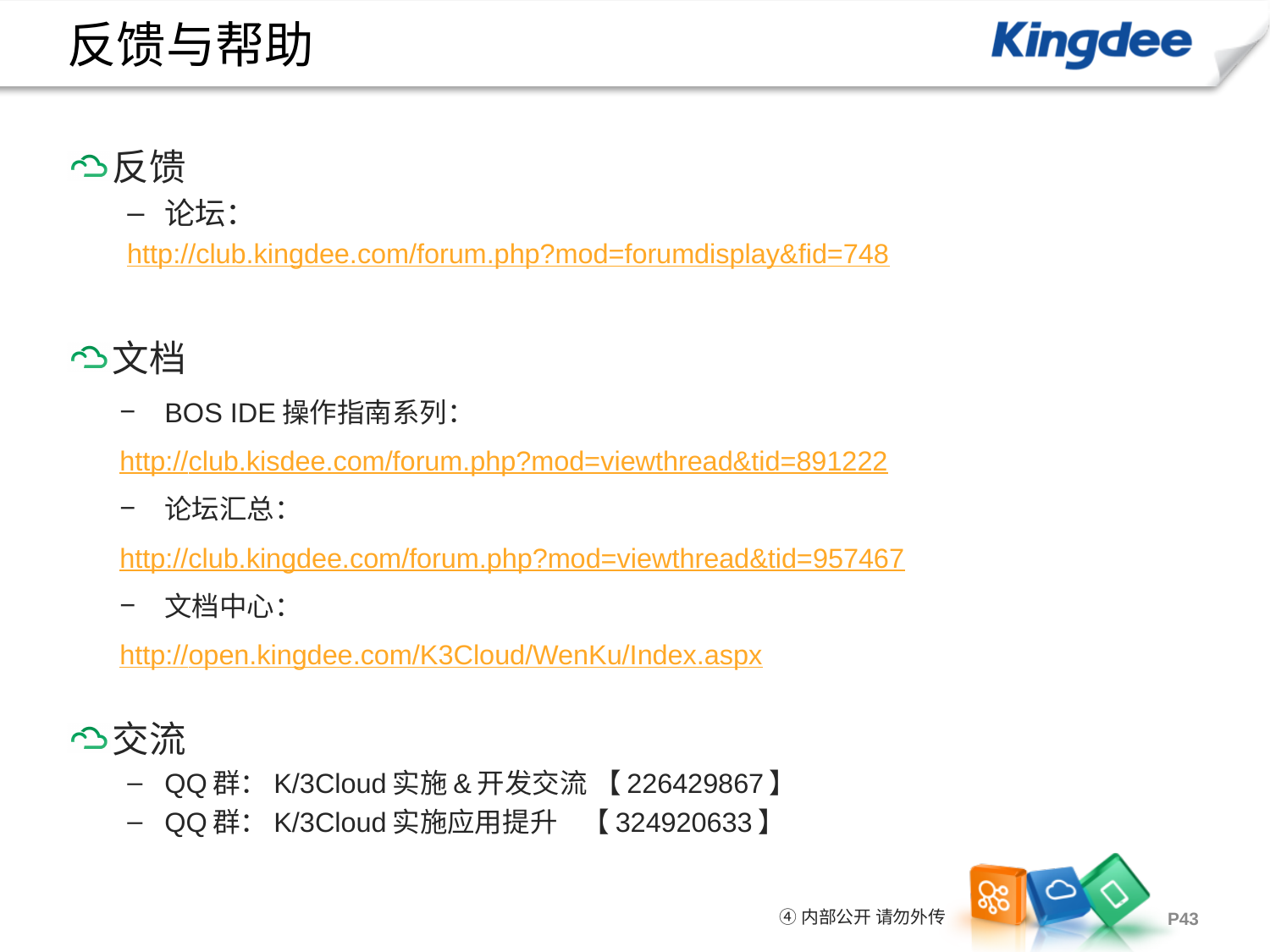

# 反馈与帮助
反馈
论坛：
http://club.kingdee.com/forum.php?mod=forumdisplay&fid=748

文档
BOS IDE操作指南系列：
http://club.kisdee.com/forum.php?mod=viewthread&tid=891222
论坛汇总：
http://club.kingdee.com/forum.php?mod=viewthread&tid=957467
文档中心：
http://open.kingdee.com/K3Cloud/WenKu/Index.aspx

交流
QQ群：K/3Cloud实施&开发交流 【226429867】
QQ群：K/3Cloud实施应用提升    【324920633】